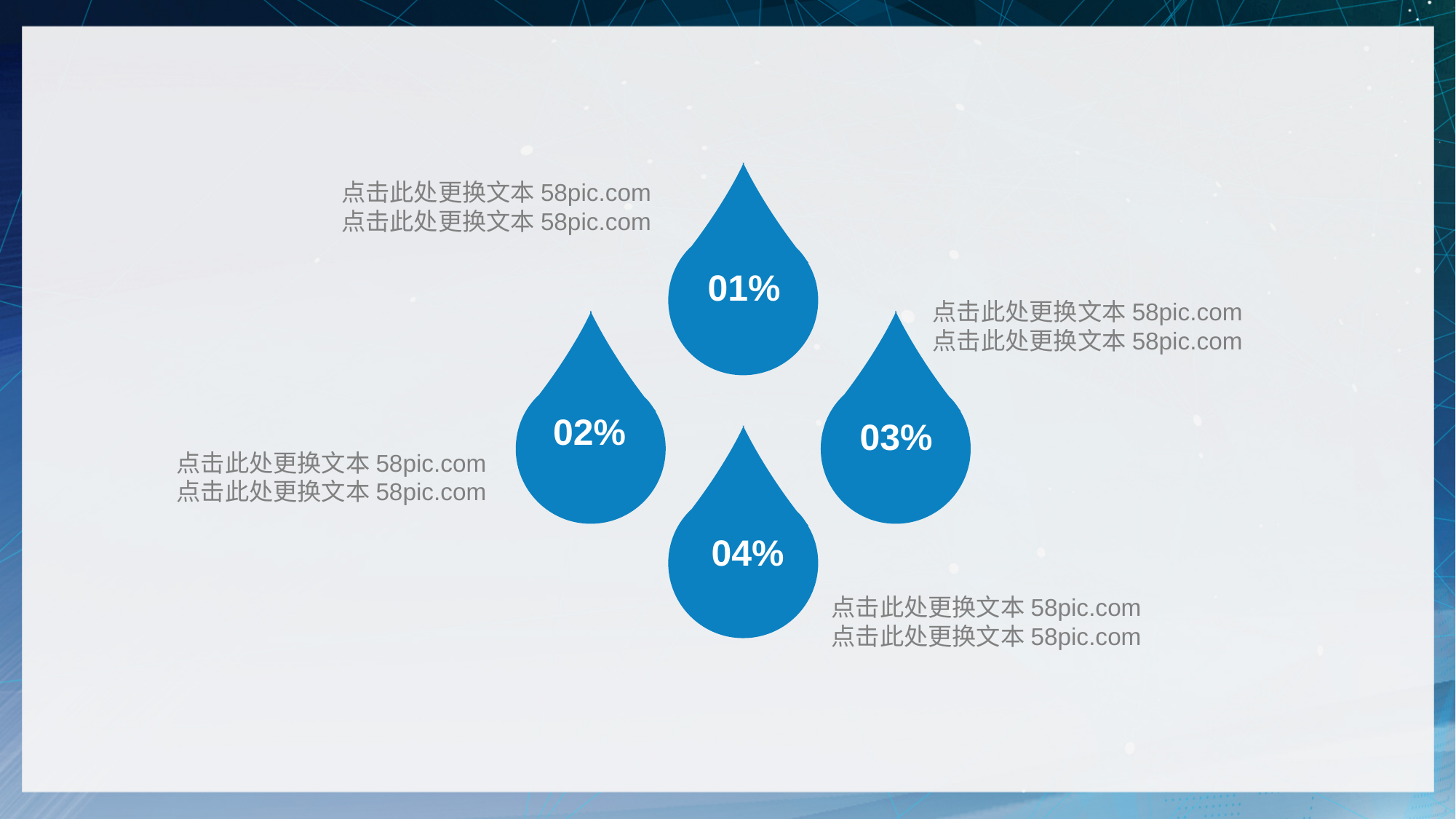

点击此处更换文本58pic.com
点击此处更换文本58pic.com
01%
点击此处更换文本58pic.com
点击此处更换文本58pic.com

02%
03%

点击此处更换文本58pic.com
点击此处更换文本58pic.com
04%
点击此处更换文本58pic.com
点击此处更换文本58pic.com